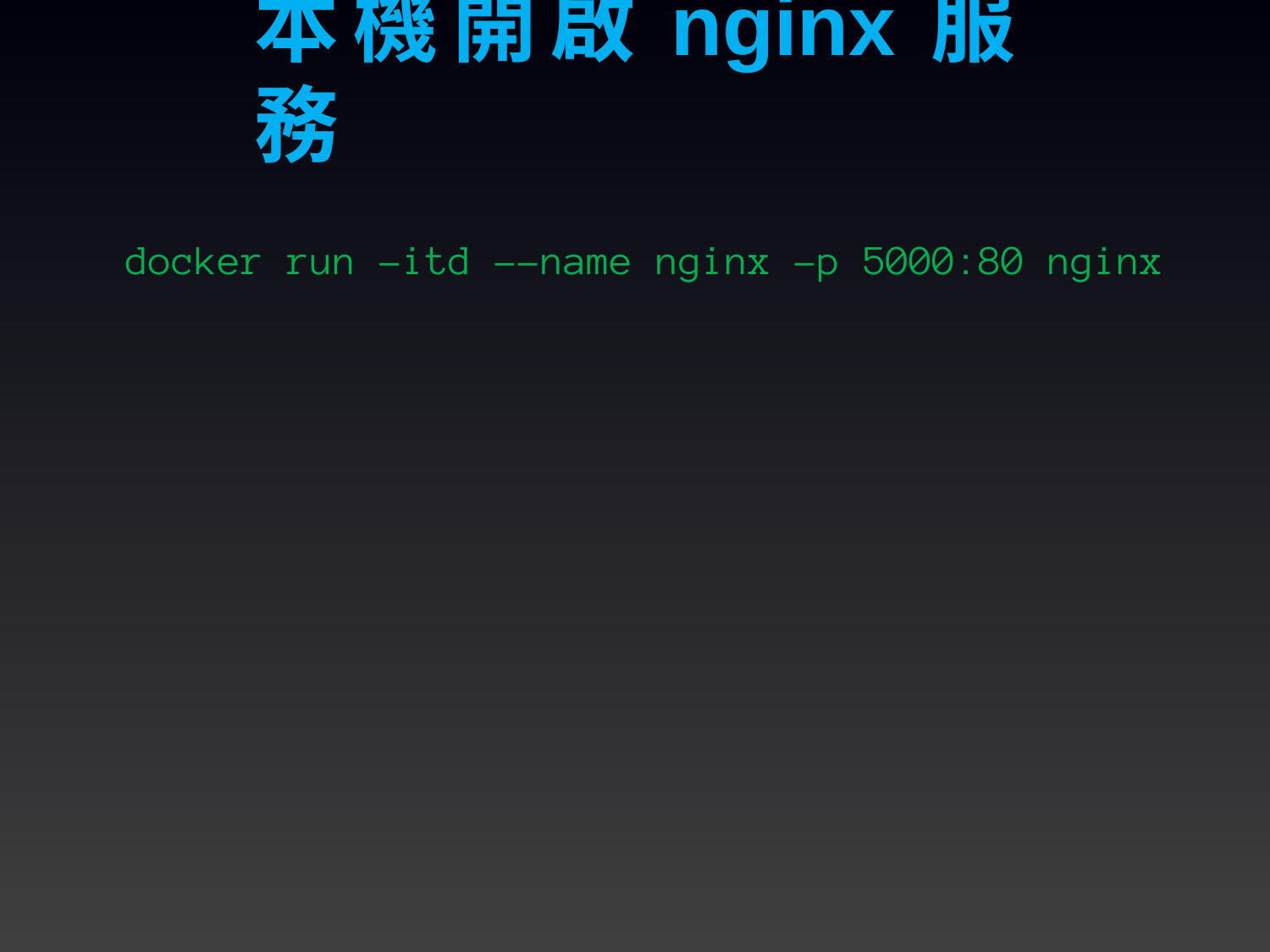

本機開啟nginx服務
docker run -itd --name nginx -p 5000:80 nginx